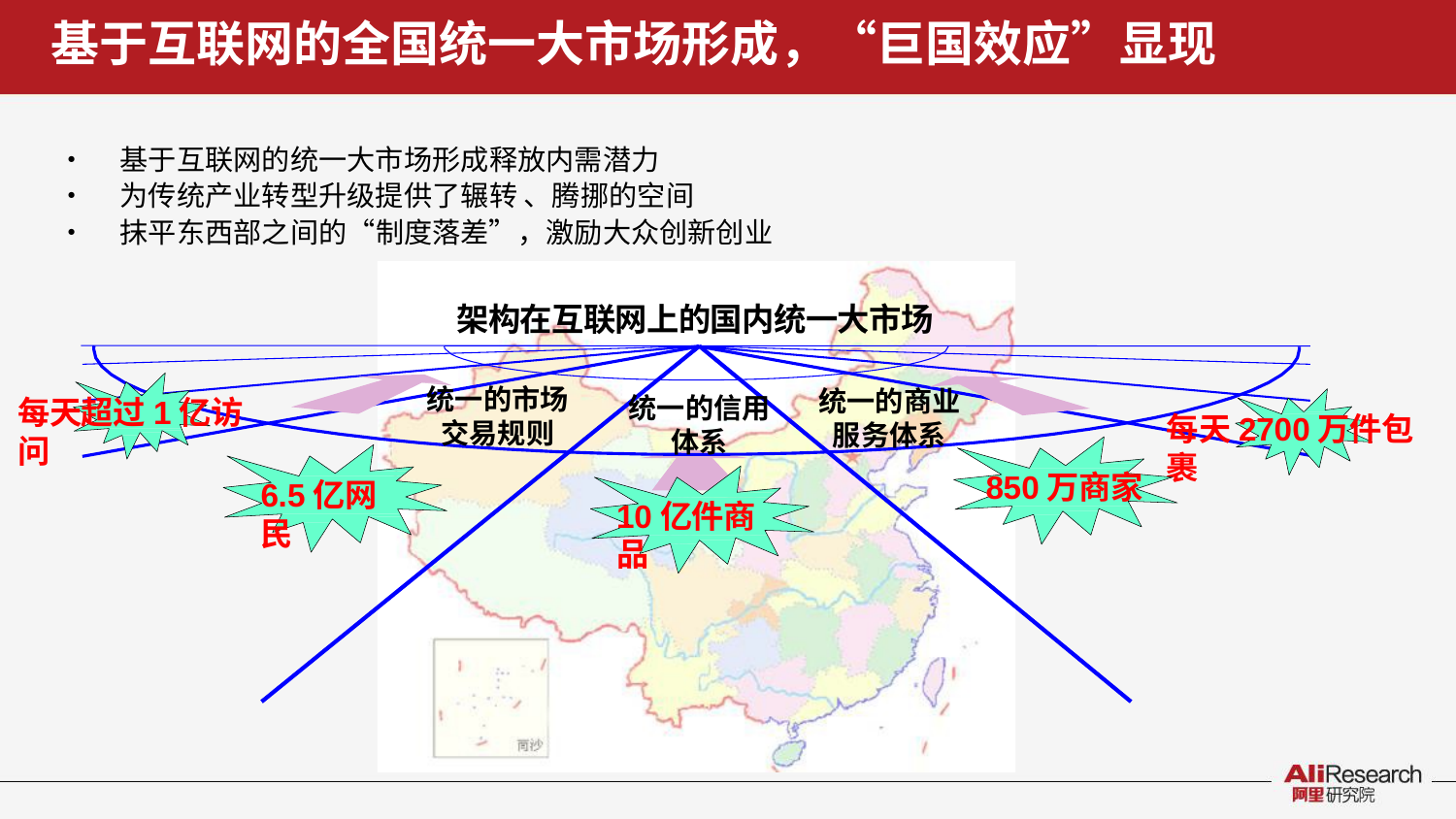

# 基于互联网的全国统一大市场形成，“巨国效应”显现
•	基于互联网的统一大市场形成释放内需潜力
•	为传统产业转型升级提供了辗转 、腾挪的空间
•	抹平东西部之间的“制度落差”，激励大众创新创业

架构在互联网上的国内统一大市场

统一的市场
交易规则
统一的商业 服务体系

统一的信用 体系
每天超过1亿访问
每天2700万件包裹

850万商家
6.5亿网民
10亿件商品